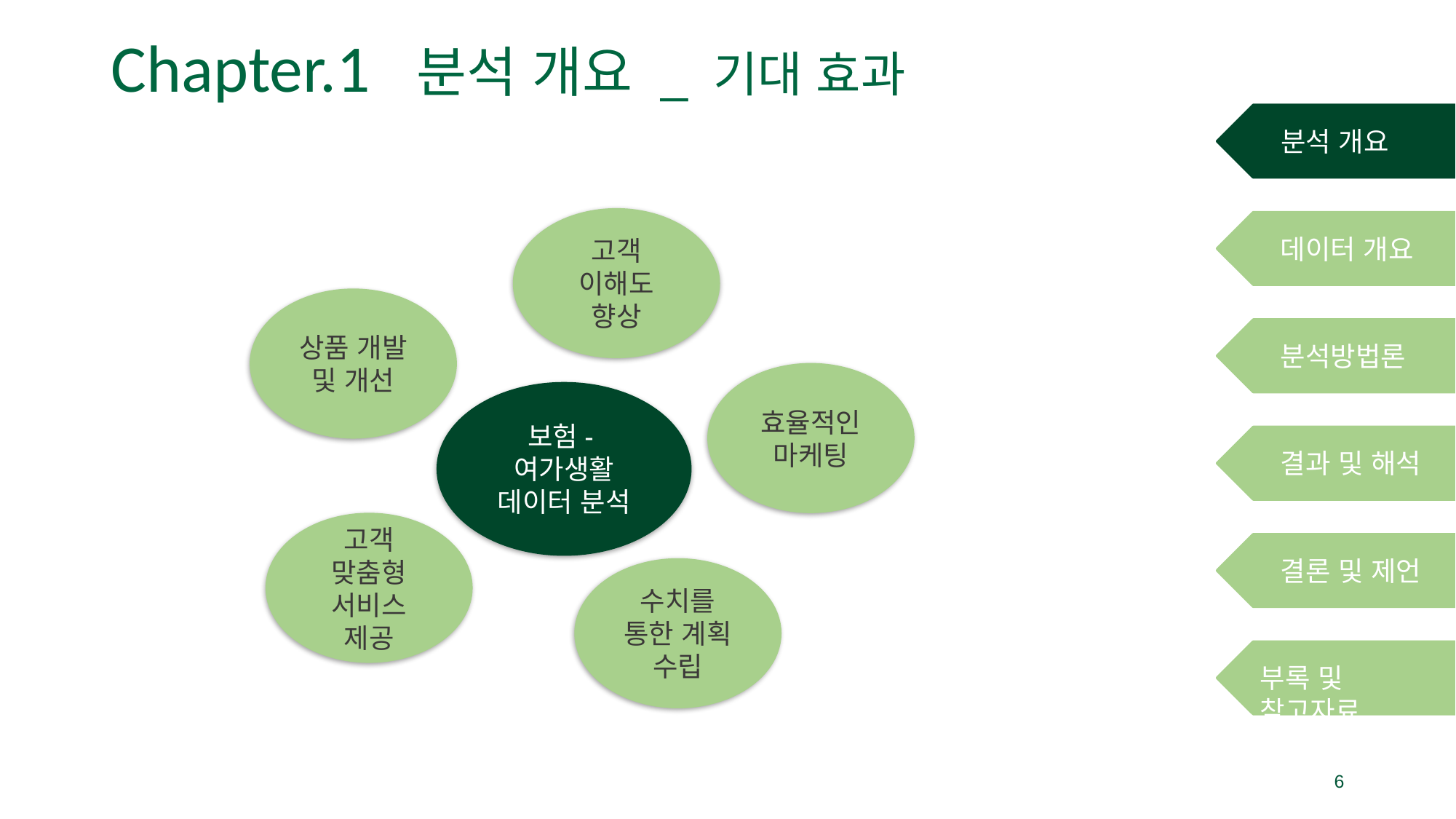

# Chapter.1  분석 개요 _ 기대 효과

분석 개요
고객 이해도 향상

데이터 개요
상품 개발 및 개선

분석방법론
효율적인
마케팅
보험-여가생활
데이터 분석

결과 및 해석
고객 맞춤형
서비스 제공

결론 및 제언
수치를 통한 계획 수립

부록 및 참고자료
6